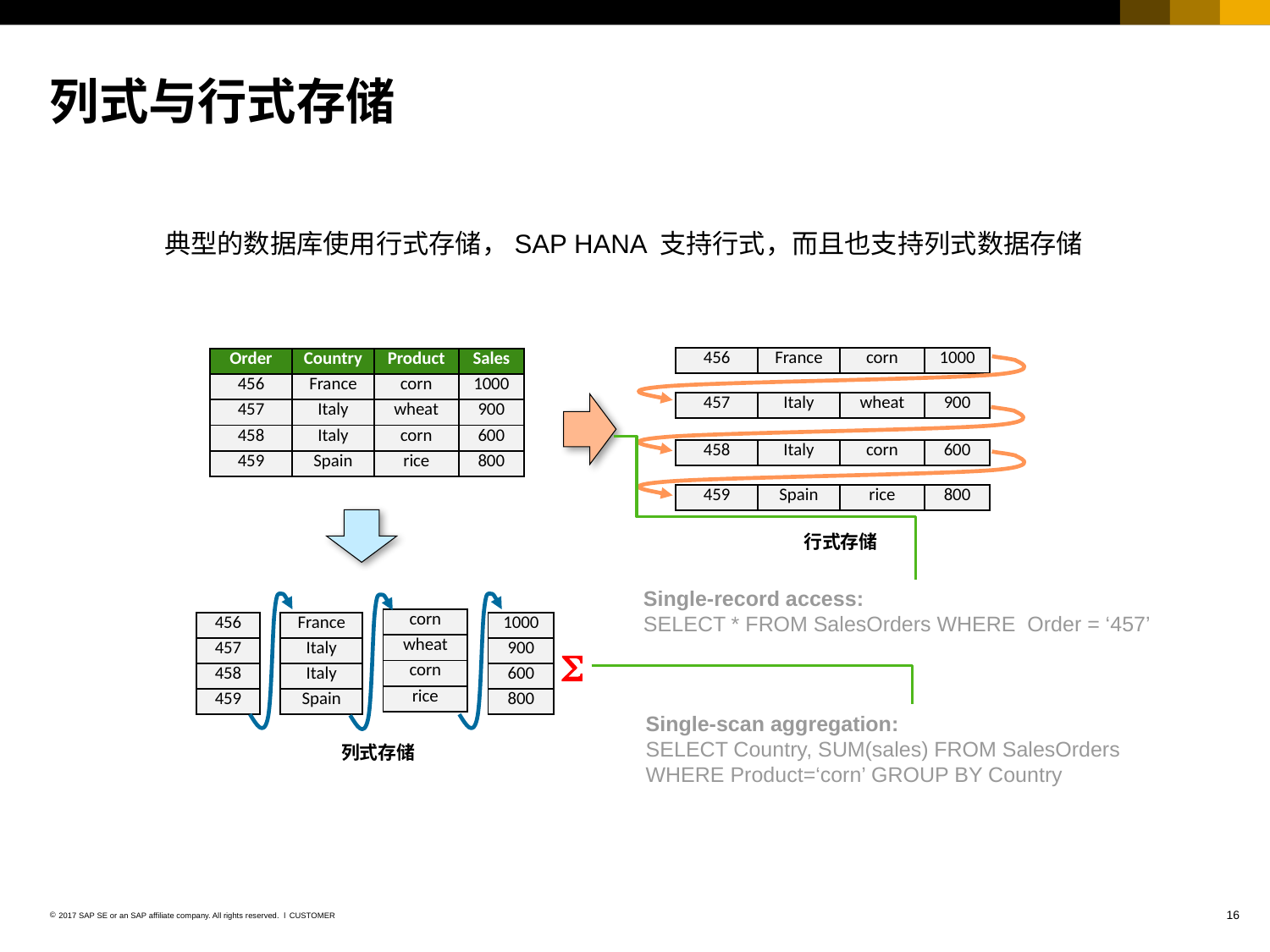

# 列式与行式存储
典型的数据库使用行式存储，SAP HANA 支持行式，而且也支持列式数据存储

| 456 | France | corn | 1000 |
| --- | --- | --- | --- |
| Order | Country | Product | Sales |
| --- | --- | --- | --- |
| 456 | France | corn | 1000 |
| 457 | Italy | wheat | 900 |
| 458 | Italy | corn | 600 |
| 459 | Spain | rice | 800 |

| 457 | Italy | wheat | 900 |
| --- | --- | --- | --- |

| 458 | Italy | corn | 600 |
| --- | --- | --- | --- |

| 459 | Spain | rice | 800 |
| --- | --- | --- | --- |

行式存储
Single-record access:
SELECT * FROM SalesOrders WHERE  Order = ‘457’

| corn |
| --- |
| wheat |
| corn |
| rice |
| 456 |
| --- |
| 457 |
| 458 |
| 459 |
| France |
| --- |
| Italy |
| Italy |
| Spain |
| 1000 |
| --- |
| 900 |
| 600 |
| 800 |
Σ
Single-scan aggregation:
SELECT Country, SUM(sales) FROM SalesOrders WHERE Product=‘corn’ GROUP BY Country
列式存储